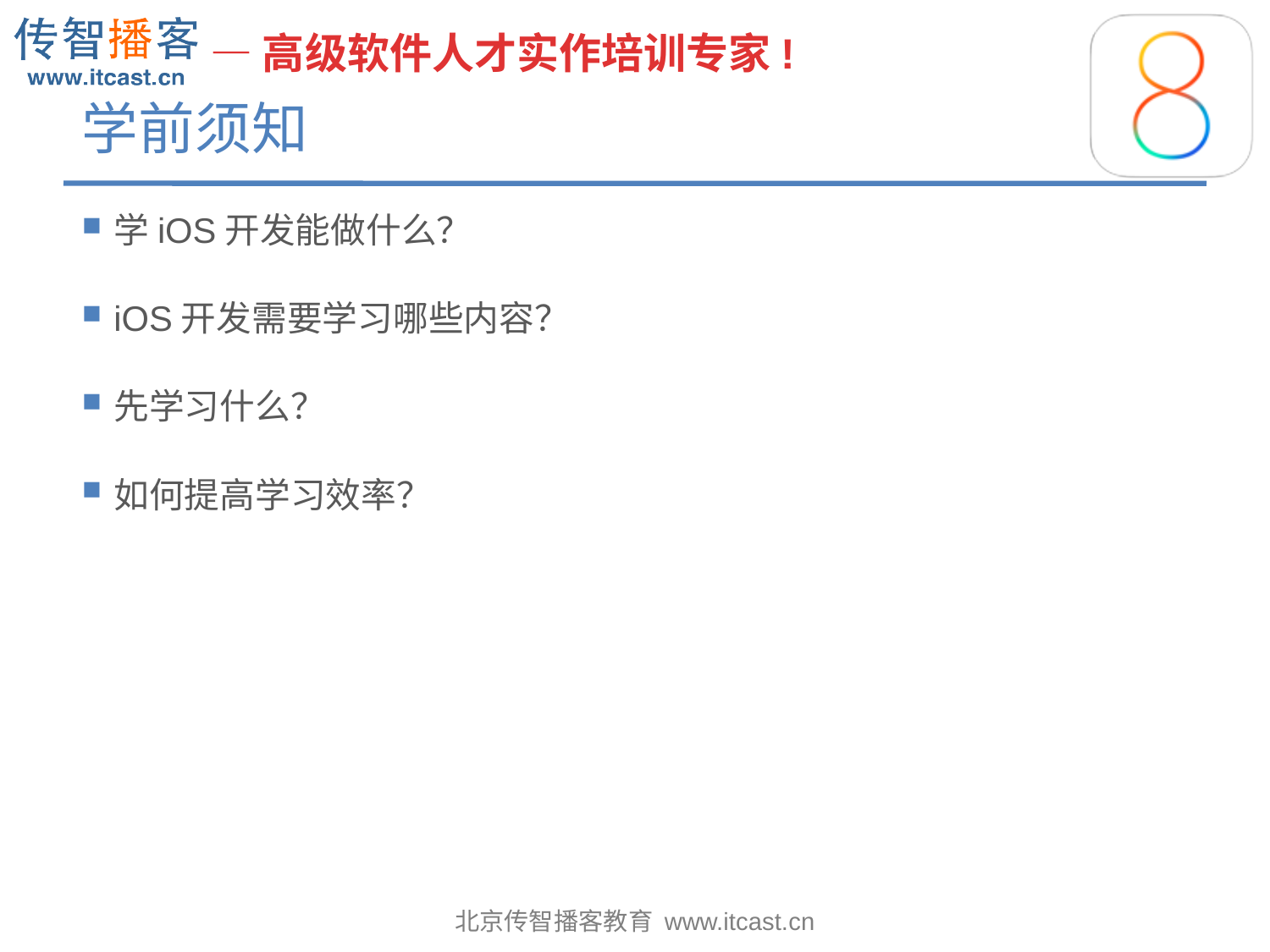

# 学前须知
学iOS开发能做什么？
iOS开发需要学习哪些内容？
先学习什么？
如何提高学习效率？